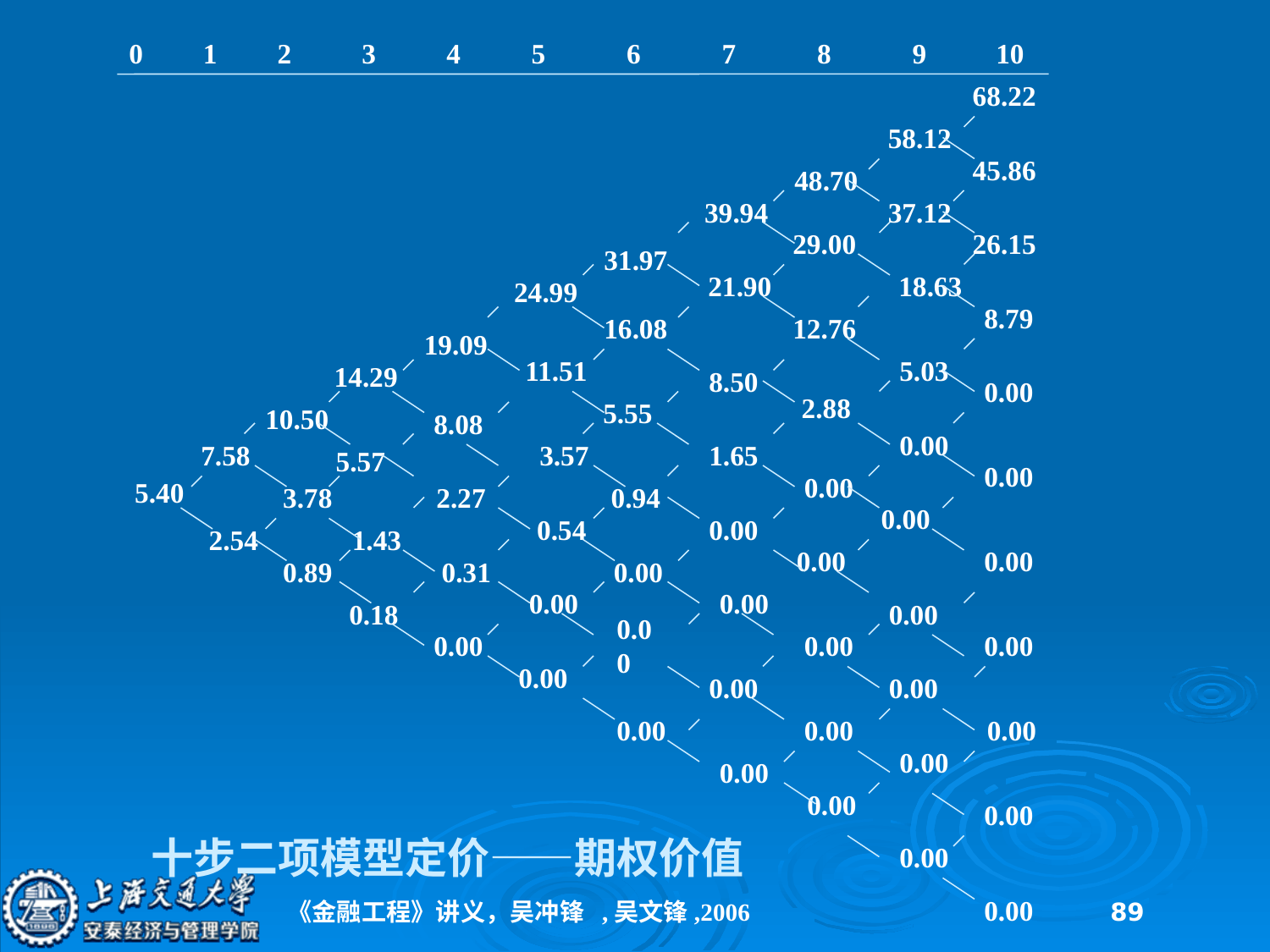

0
1
2
3
4
5
6
7
8
9
10
68.22

58.12

45.86
48.70

39.94
37.12

29.00
26.15

31.97

21.90
18.63

24.99

8.79

16.08
12.76

19.09

11.51
5.03

14.29
8.50

0.00

2.88
5.55

10.50
8.08

0.00

7.58
3.57
1.65

5.57

0.00

0.00

5.40
3.78
2.27
0.94

0.00

0.54
0.00

2.54
1.43

0.00
0.00

0.89
0.31
0.00

0.00
0.00

0.18
0.00

0.00

0.00
0.00
0.00

0.00

0.00
0.00

0.00
0.00
0.00

0.00

0.00

0.00

0.00

十步二项模型定价——期权价值
0.00

0.00